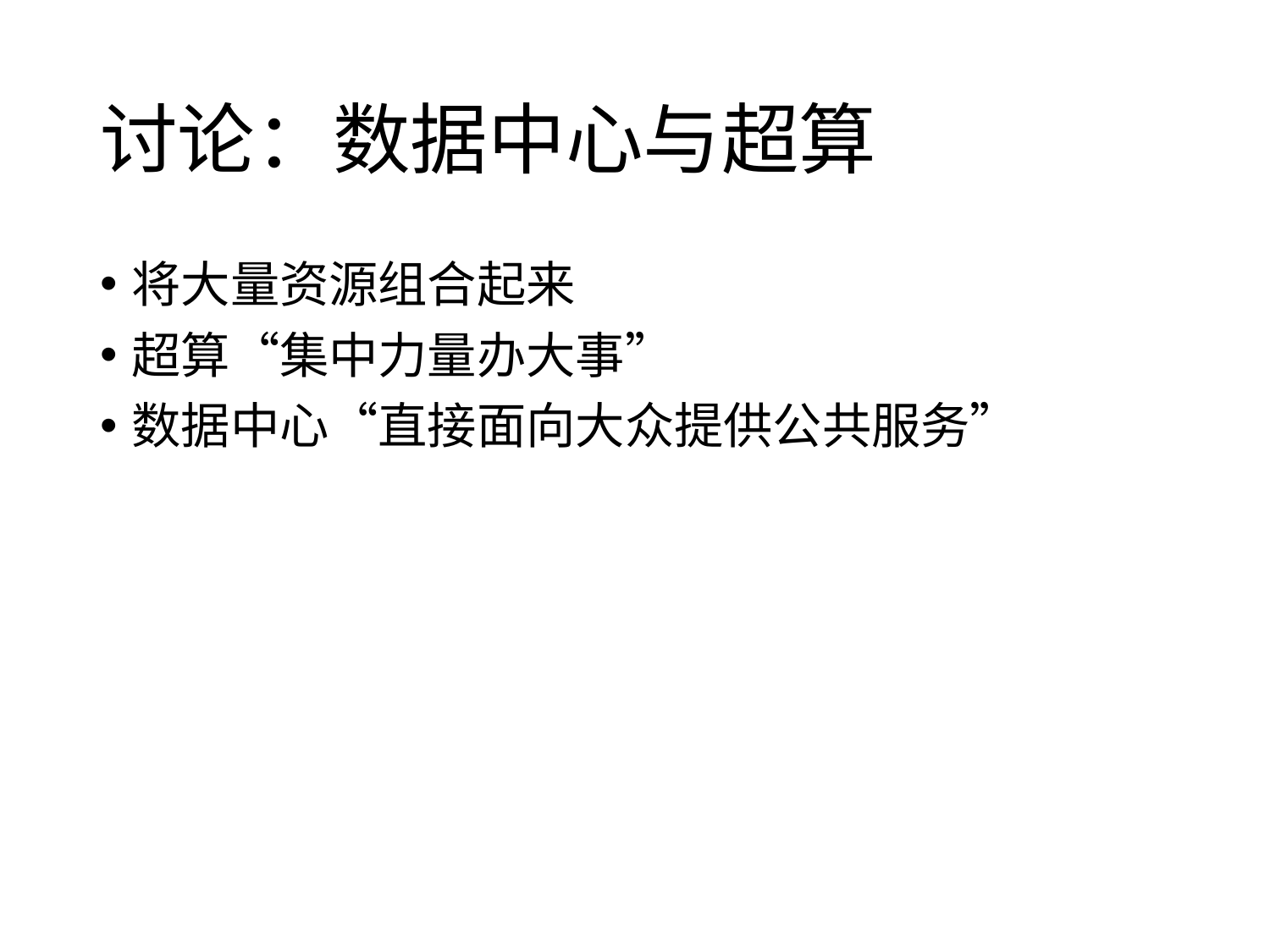

# 讨论：数据中心与超算
将大量资源组合起来
超算“集中力量办大事”
数据中心“直接面向大众提供公共服务”